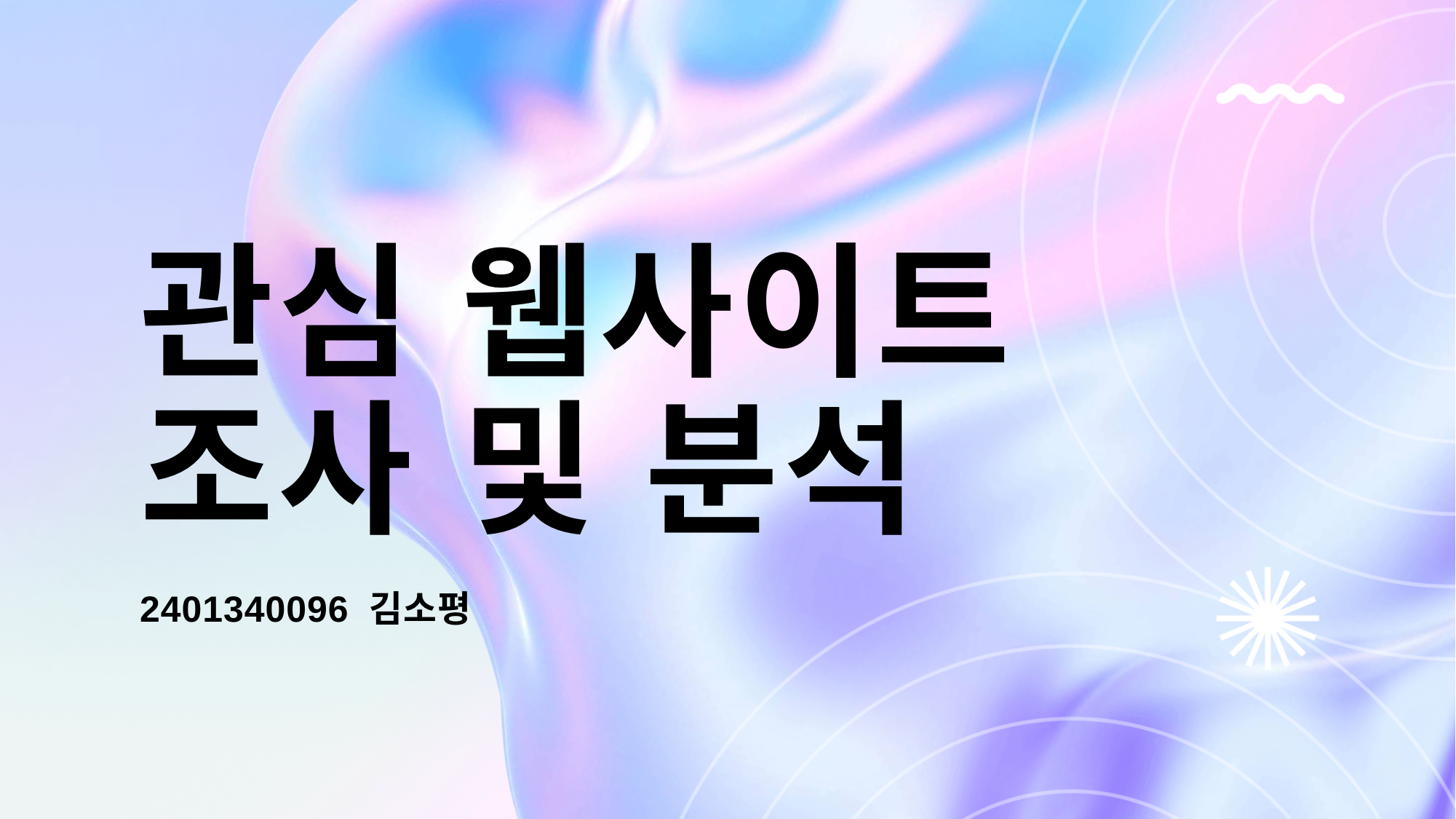

# 관심 웹사이트 조사 및 분석
2401340096 김소평​